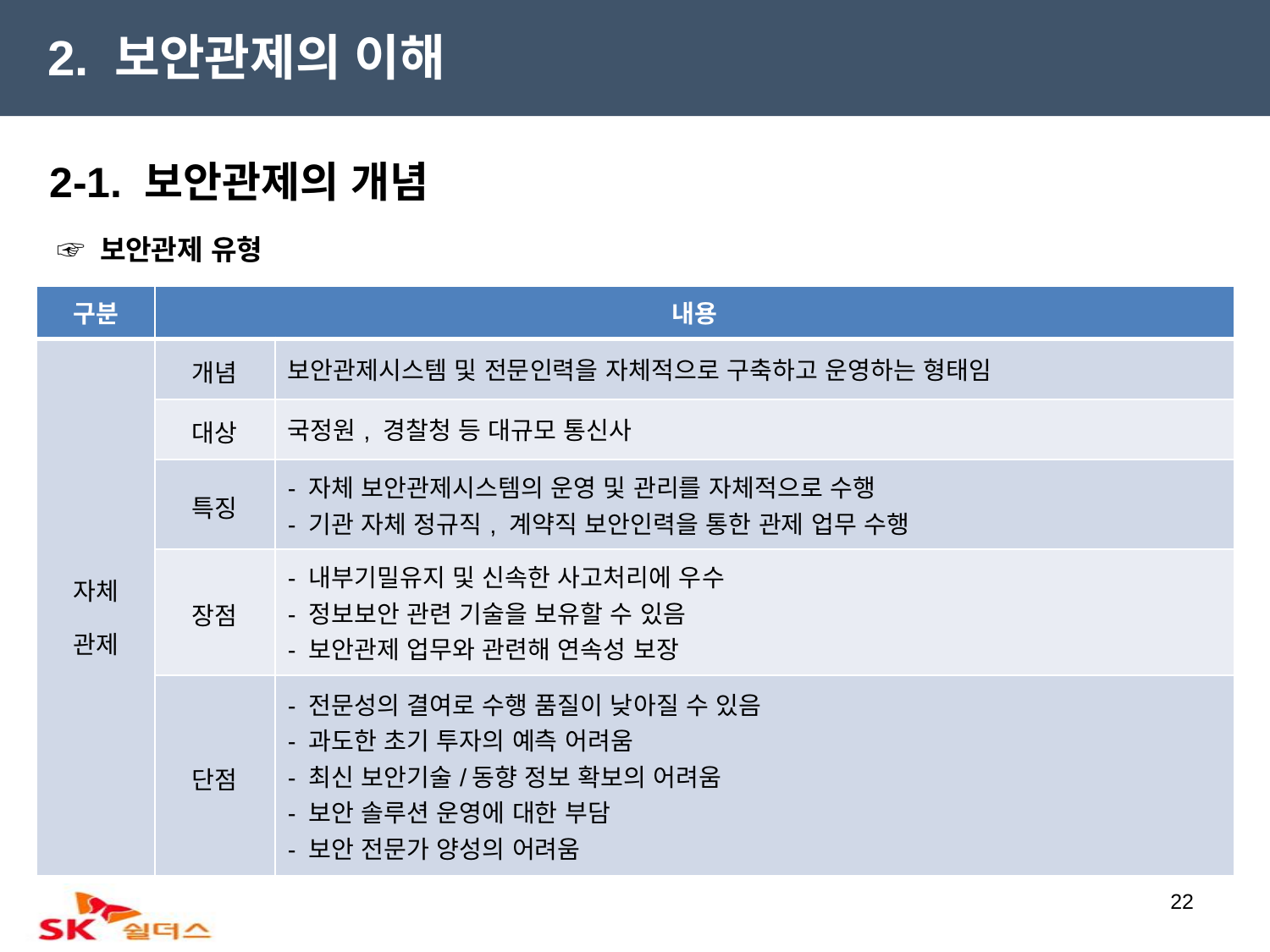

2. 보안관제의 이해
2-1. 보안관제의 개념
 ☞ 보안관제 유형
| 구분 | 내용 |  |
| --- | --- | --- |
| 자체 관제 | 개념 | 보안관제시스템 및 전문인력을 자체적으로 구축하고 운영하는 형태임 |
|  | 대상 | 국정원, 경찰청 등 대규모 통신사 |
|  | 특징 | - 자체 보안관제시스템의 운영 및 관리를 자체적으로 수행 - 기관 자체 정규직, 계약직 보안인력을 통한 관제 업무 수행 |
|  | 장점 | - 내부기밀유지 및 신속한 사고처리에 우수 - 정보보안 관련 기술을 보유할 수 있음 - 보안관제 업무와 관련해 연속성 보장 |
|  | 단점 | - 전문성의 결여로 수행 품질이 낮아질 수 있음 - 과도한 초기 투자의 예측 어려움 - 최신 보안기술/동향 정보 확보의 어려움 - 보안 솔루션 운영에 대한 부담 - 보안 전문가 양성의 어려움 |
22